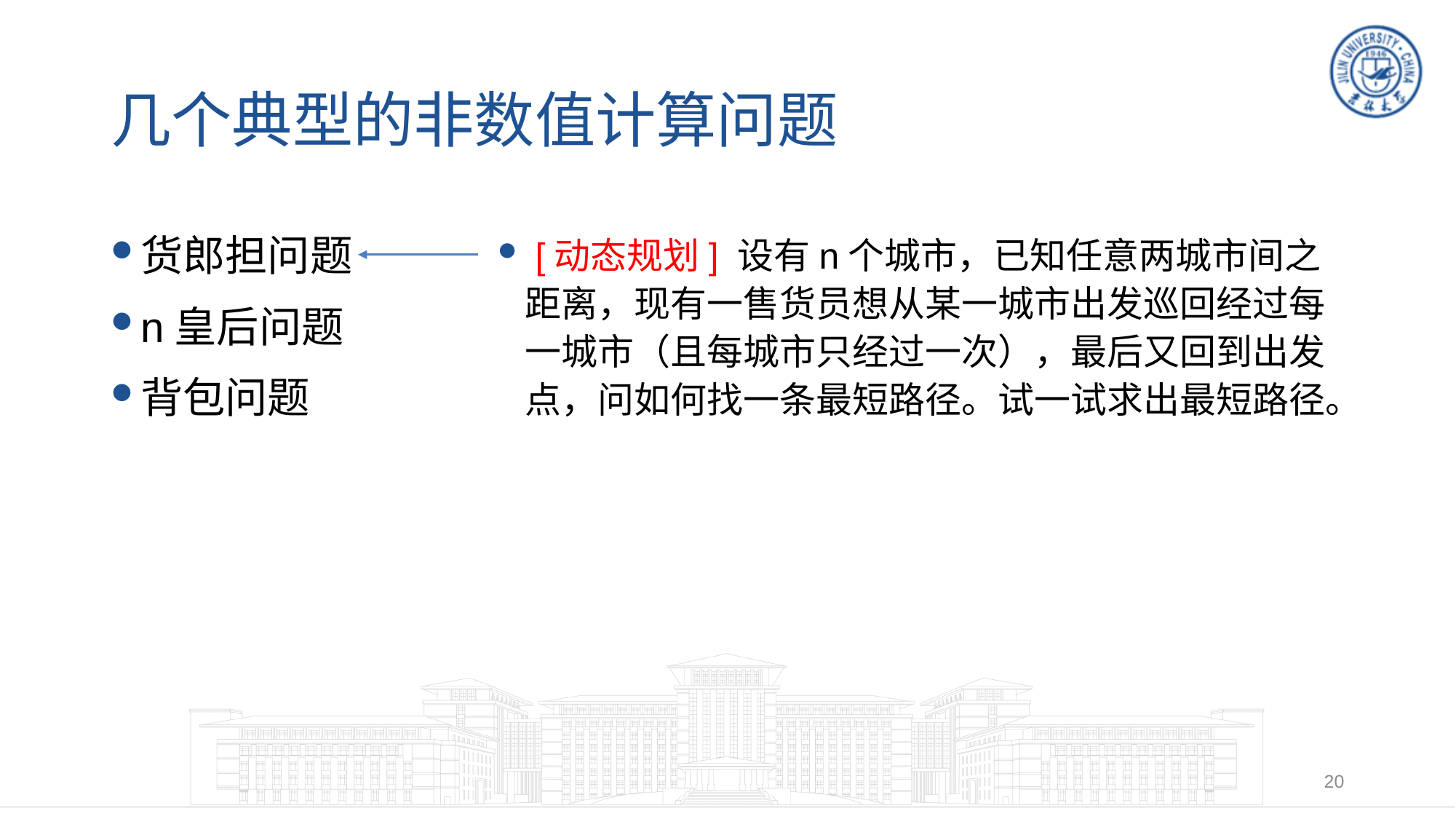

# 几个典型的非数值计算问题
货郎担问题
n皇后问题
背包问题
 [动态规划] 设有n个城市，已知任意两城市间之距离，现有一售货员想从某一城市出发巡回经过每一城市（且每城市只经过一次），最后又回到出发点，问如何找一条最短路径。试一试求出最短路径。
20